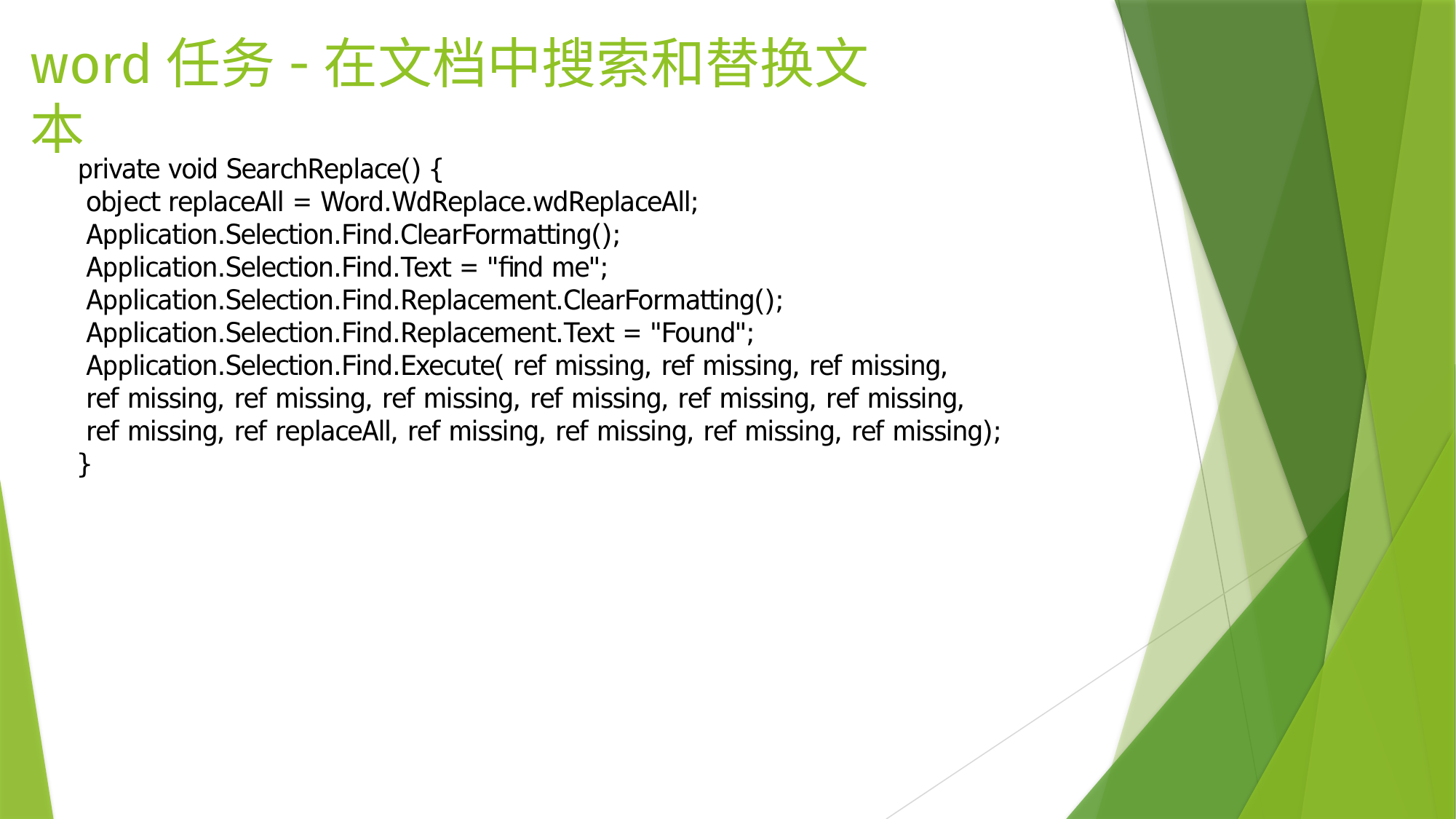

# word任务-在文档中搜索和替换文本
private void SearchReplace() {
 object replaceAll = Word.WdReplace.wdReplaceAll;
 Application.Selection.Find.ClearFormatting();
 Application.Selection.Find.Text = "find me";
 Application.Selection.Find.Replacement.ClearFormatting();
 Application.Selection.Find.Replacement.Text = "Found";
 Application.Selection.Find.Execute( ref missing, ref missing, ref missing,
 ref missing, ref missing, ref missing, ref missing, ref missing, ref missing,
 ref missing, ref replaceAll, ref missing, ref missing, ref missing, ref missing);
}